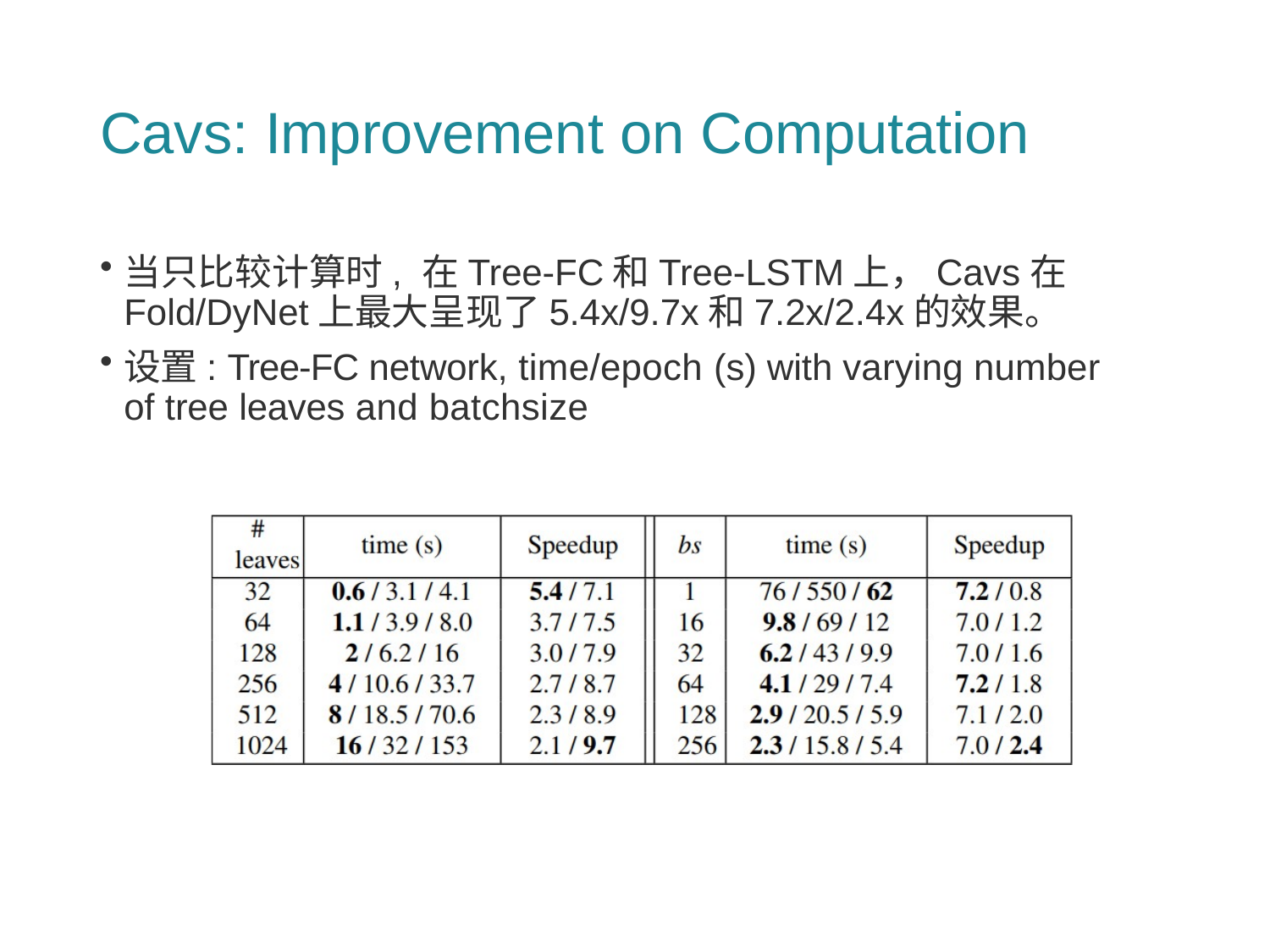

# Cavs: Improvement on Computation
当只比较计算时, 在Tree-FC和Tree-LSTM上，Cavs在Fold/DyNet上最大呈现了5.4x/9.7x和7.2x/2.4x的效果。
设置: Tree-FC network, time/epoch (s) with varying number  of tree leaves and batchsize